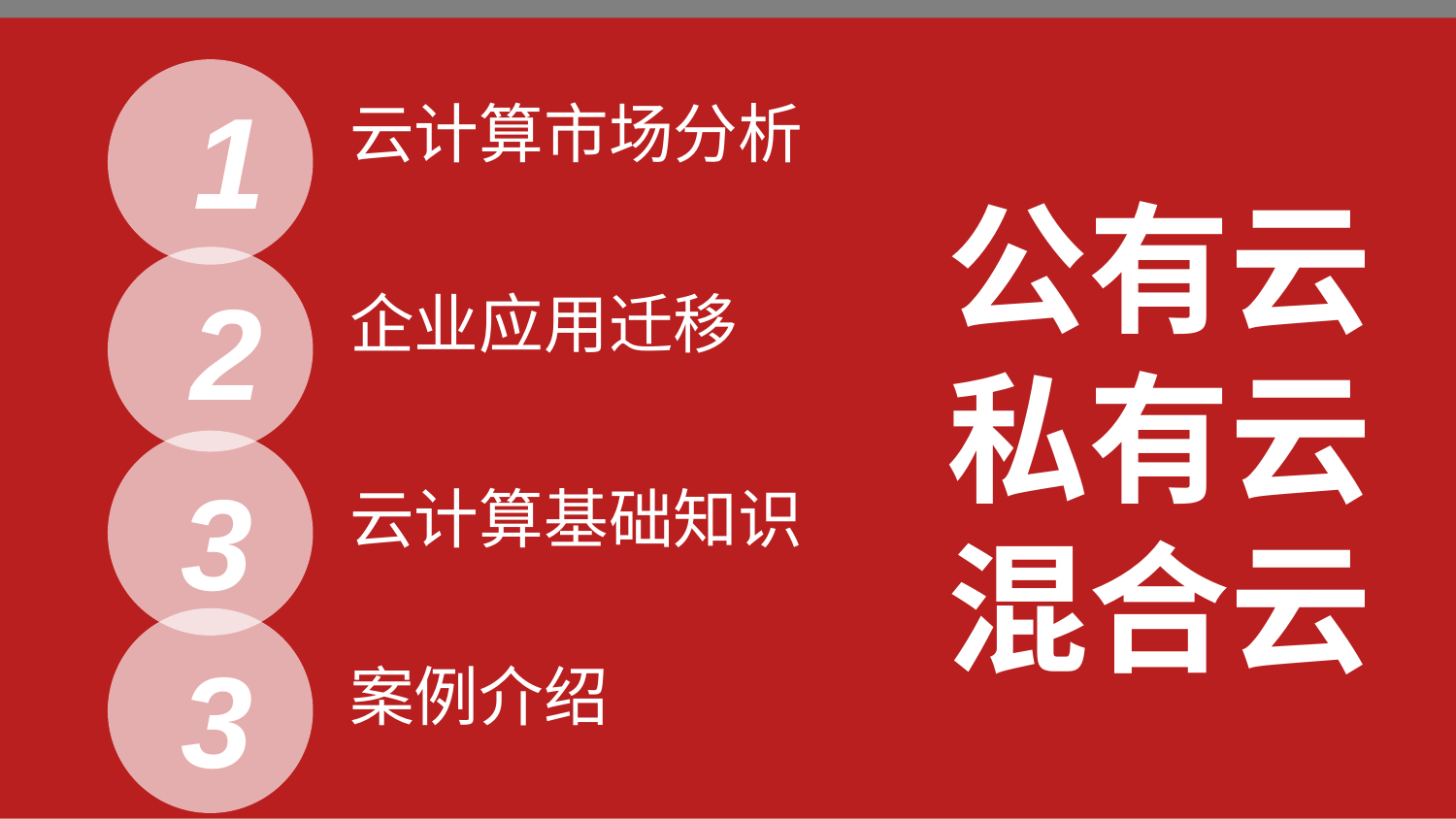

1
云计算市场分析
公有云
私有云
混合云

2
企业应用迁移

3
云计算基础知识

3
案例介绍